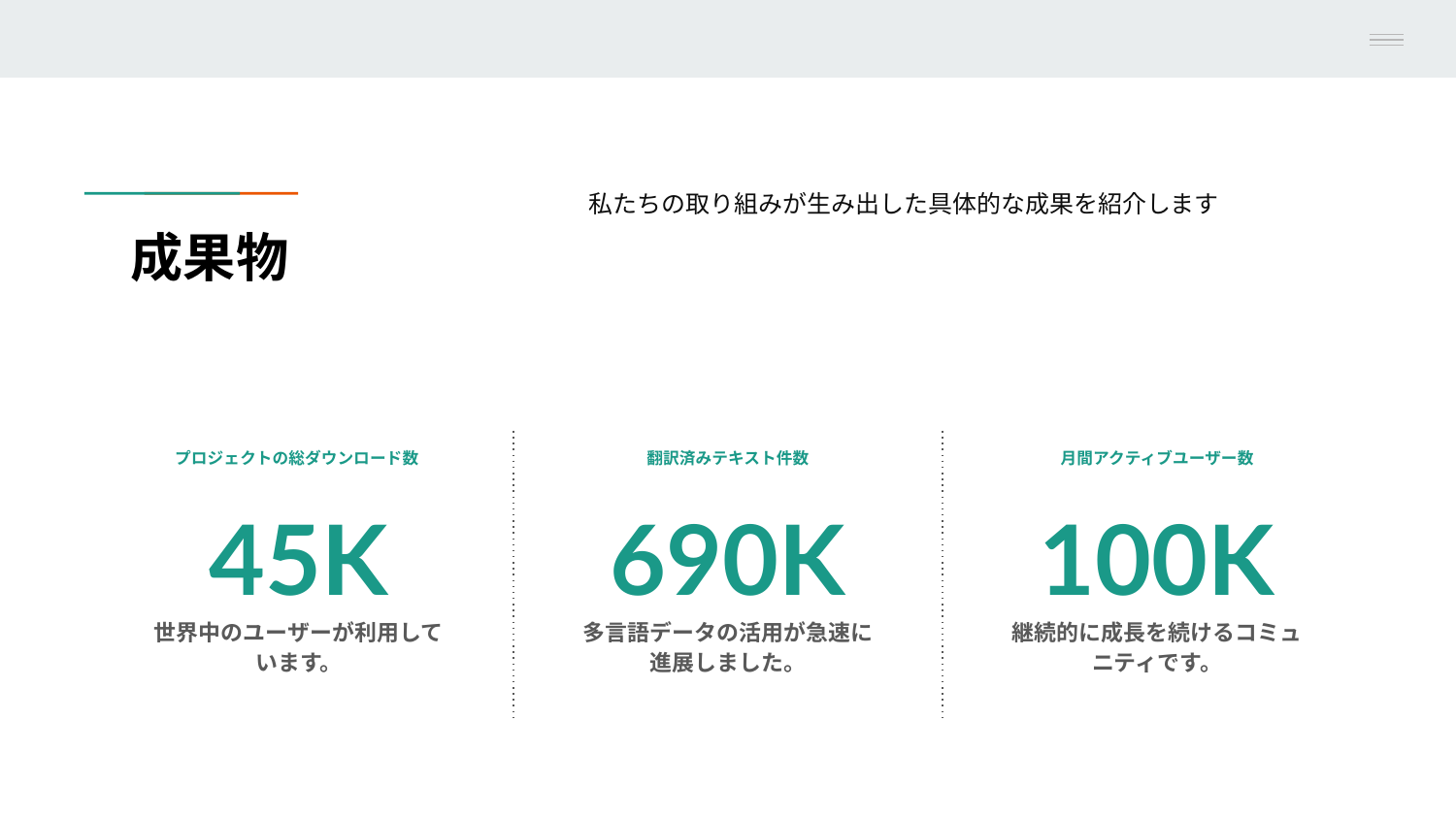

私たちの取り組みが生み出した具体的な成果を紹介します
# 成果物
プロジェクトの総ダウンロード数
翻訳済みテキスト件数
月間アクティブユーザー数
45K
690K
100K
世界中のユーザーが利用しています。
多言語データの活用が急速に進展しました。
継続的に成長を続けるコミュニティです。